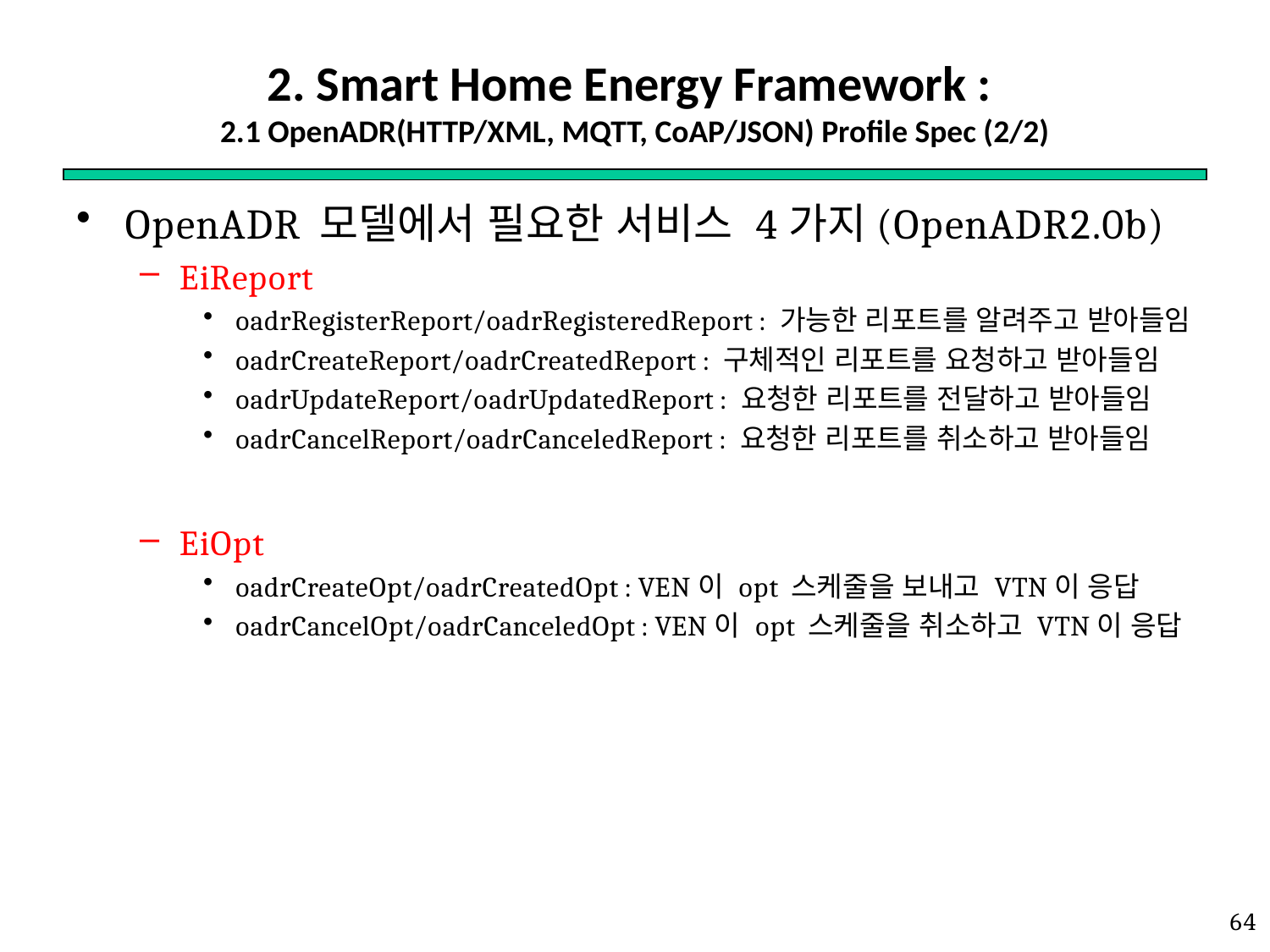

# 2. Smart Home Energy Framework : 2.1 OpenADR(HTTP/XML, MQTT, CoAP/JSON) Profile Spec (2/2)
OpenADR 모델에서 필요한 서비스 4가지(OpenADR2.0b)
EiReport
oadrRegisterReport/oadrRegisteredReport : 가능한 리포트를 알려주고 받아들임
oadrCreateReport/oadrCreatedReport : 구체적인 리포트를 요청하고 받아들임
oadrUpdateReport/oadrUpdatedReport : 요청한 리포트를 전달하고 받아들임
oadrCancelReport/oadrCanceledReport : 요청한 리포트를 취소하고 받아들임

EiOpt
oadrCreateOpt/oadrCreatedOpt : VEN이 opt 스케줄을 보내고 VTN이 응답
oadrCancelOpt/oadrCanceledOpt : VEN이 opt 스케줄을 취소하고 VTN이 응답

64